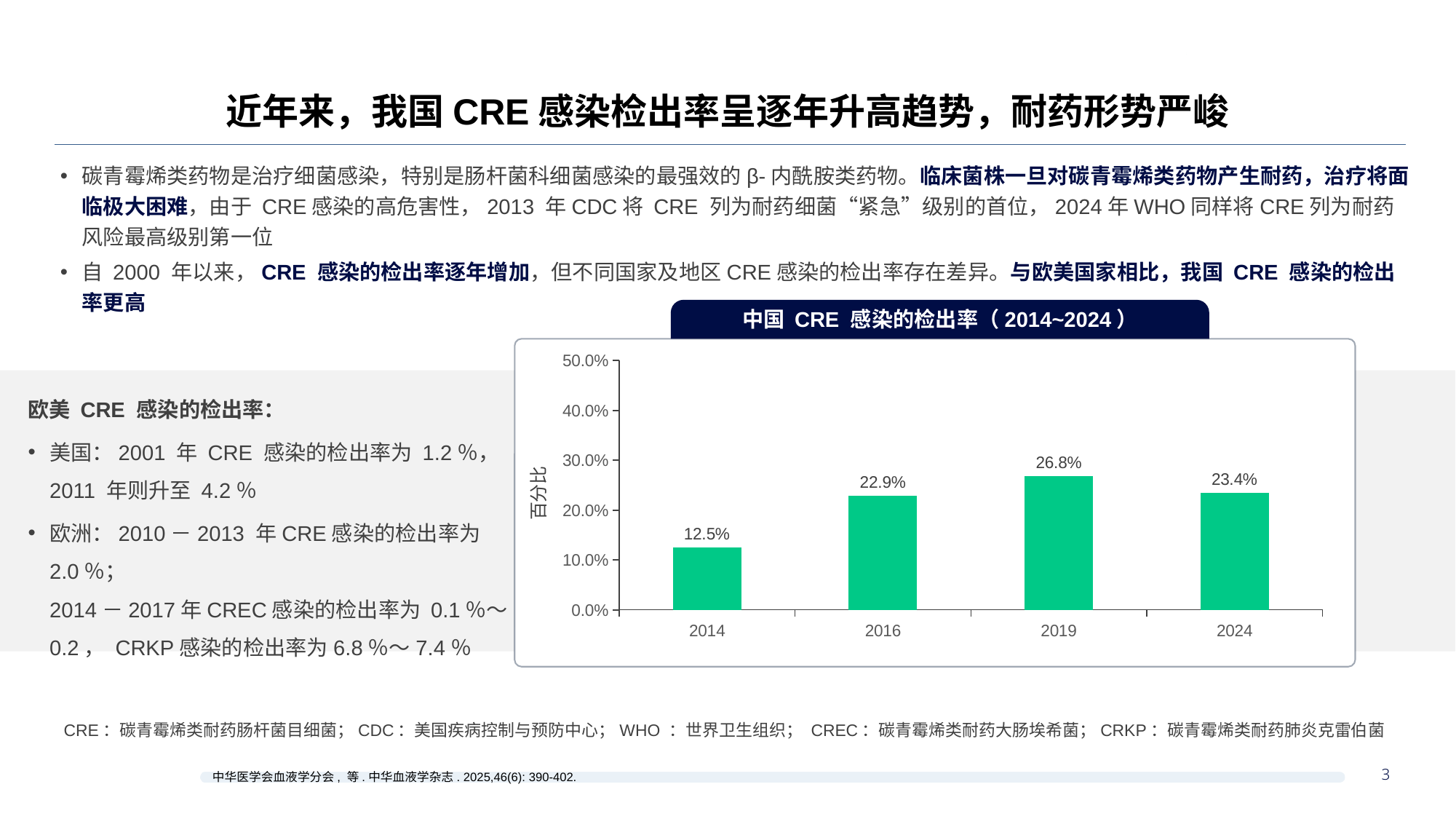

近年来，我国CRE感染检出率呈逐年升高趋势，耐药形势严峻
碳青霉烯类药物是治疗细菌感染，特别是肠杆菌科细菌感染的最强效的β-内酰胺类药物。临床菌株一旦对碳青霉烯类药物产生耐药，治疗将面临极大困难，由于 CRE感染的高危害性，2013 年CDC将 CRE 列为耐药细菌“紧急”级别的首位，2024年WHO同样将CRE列为耐药风险最高级别第一位
自 2000 年以来，CRE 感染的检出率逐年增加，但不同国家及地区CRE感染的检出率存在差异。与欧美国家相比，我国 CRE 感染的检出率更高

### Chart

| Category | CRE检出率 |
|---|---|
| 2014 | 0.125 |
| 2016 | 0.229 |
| 2019 | 0.268 |
| 2024 | 0.234 |
中国 CRE 感染的检出率（2014~2024）

欧美 CRE 感染的检出率：
美国：2001 年 CRE 感染的检出率为 1.2％，2011 年则升至 4.2％
欧洲：2010－2013 年CRE感染的检出率为 2.0％；
2014－2017年CREC感染的检出率为 0.1％～0.2， CRKP感染的检出率为6.8％～7.4％
百分比
CRE：碳青霉烯类耐药肠杆菌目细菌；CDC：美国疾病控制与预防中心；WHO ：世界卫生组织； CREC：碳青霉烯类耐药大肠埃希菌；CRKP：碳青霉烯类耐药肺炎克雷伯菌
3
中华医学会血液学分会, 等.中华血液学杂志. 2025,46(6): 390-402.